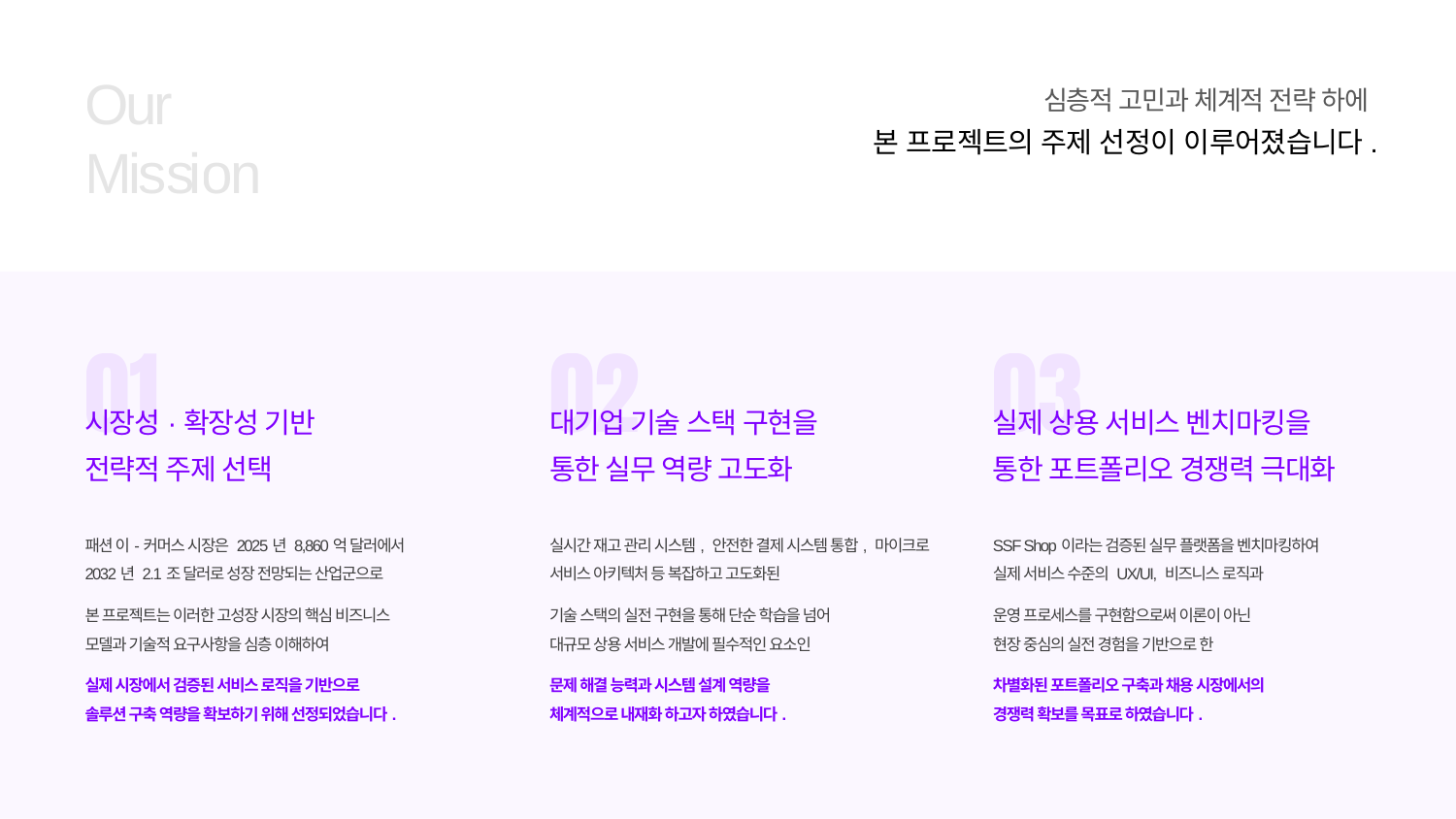

심층적 고민과 체계적 전략 하에
Our
Mission
본 프로젝트의 주제 선정이 이루어졌습니다.

01
시장성·확장성 기반
전략적 주제 선택
패션 이-커머스 시장은 2025년 8,860억 달러에서
2032년 2.1조 달러로 성장 전망되는 산업군으로
본 프로젝트는 이러한 고성장 시장의 핵심 비즈니스
모델과 기술적 요구사항을 심층 이해하여
실제 시장에서 검증된 서비스 로직을 기반으로
솔루션 구축 역량을 확보하기 위해 선정되었습니다.
02
대기업 기술 스택 구현을
통한 실무 역량 고도화
실시간 재고 관리 시스템, 안전한 결제 시스템 통합, 마이크로 서비스 아키텍처 등 복잡하고 고도화된
기술 스택의 실전 구현을 통해 단순 학습을 넘어
대규모 상용 서비스 개발에 필수적인 요소인
문제 해결 능력과 시스템 설계 역량을
체계적으로 내재화 하고자 하였습니다.
03
실제 상용 서비스 벤치마킹을
통한 포트폴리오 경쟁력 극대화
SSF Shop이라는 검증된 실무 플랫폼을 벤치마킹하여
실제 서비스 수준의 UX/UI, 비즈니스 로직과
운영 프로세스를 구현함으로써 이론이 아닌
현장 중심의 실전 경험을 기반으로 한
차별화된 포트폴리오 구축과 채용 시장에서의
경쟁력 확보를 목표로 하였습니다.